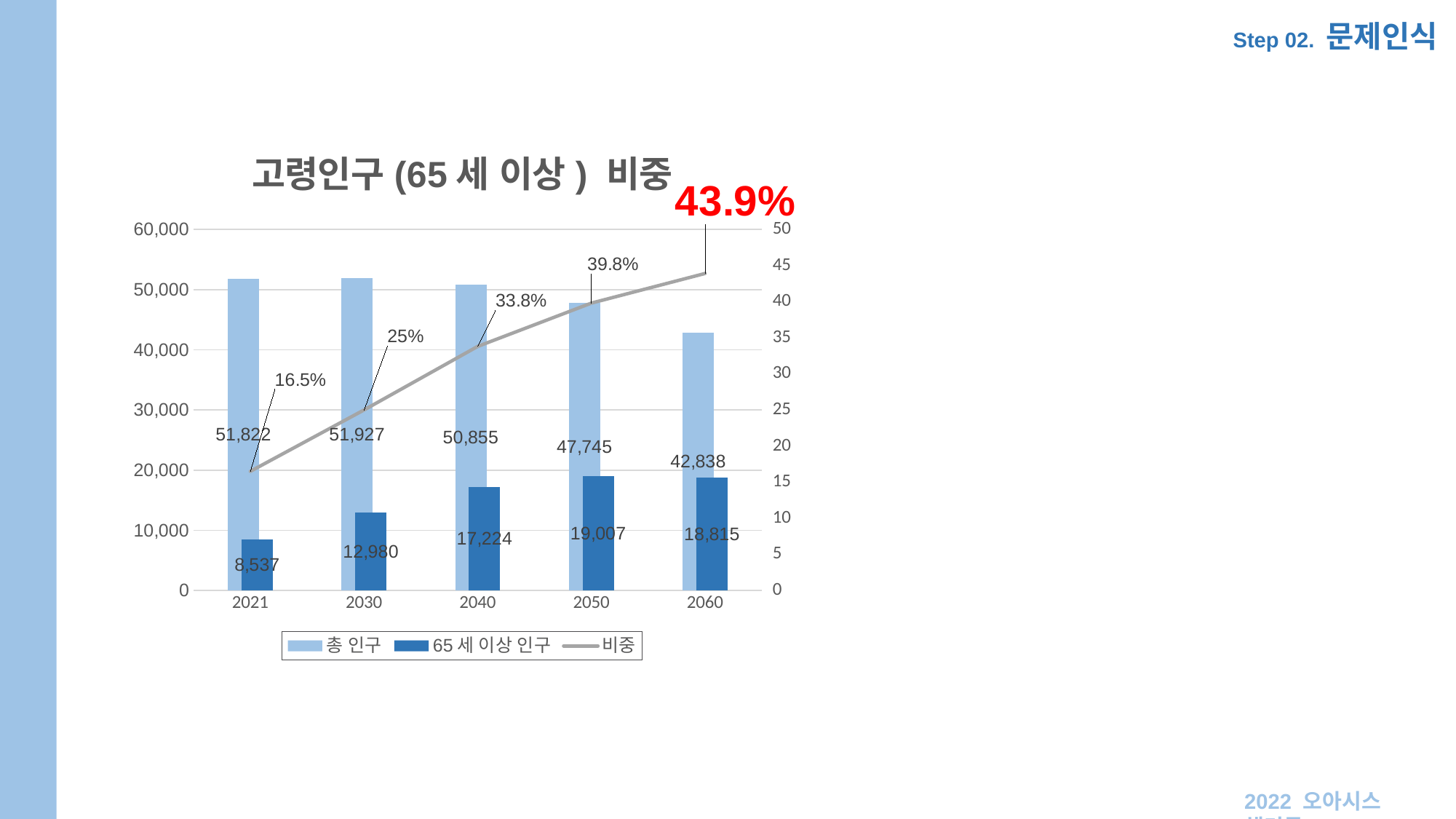

Step 02. 문제인식

### Chart: 고령인구(65세 이상) 비중

| Category | 총 인구 | 65세 이상 인구 | 비중 |
|---|---|---|---|
| 2021 | 51822.0 | 8537.0 | 16.5 |
| 2030 | 51927.0 | 12980.0 | 25.0 |
| 2040 | 50855.0 | 17224.0 | 33.8 |
| 2050 | 47745.0 | 19007.0 | 39.8 |
| 2060 | 42838.0 | 18815.0 | 43.9 |
2022 오아시스 해커톤